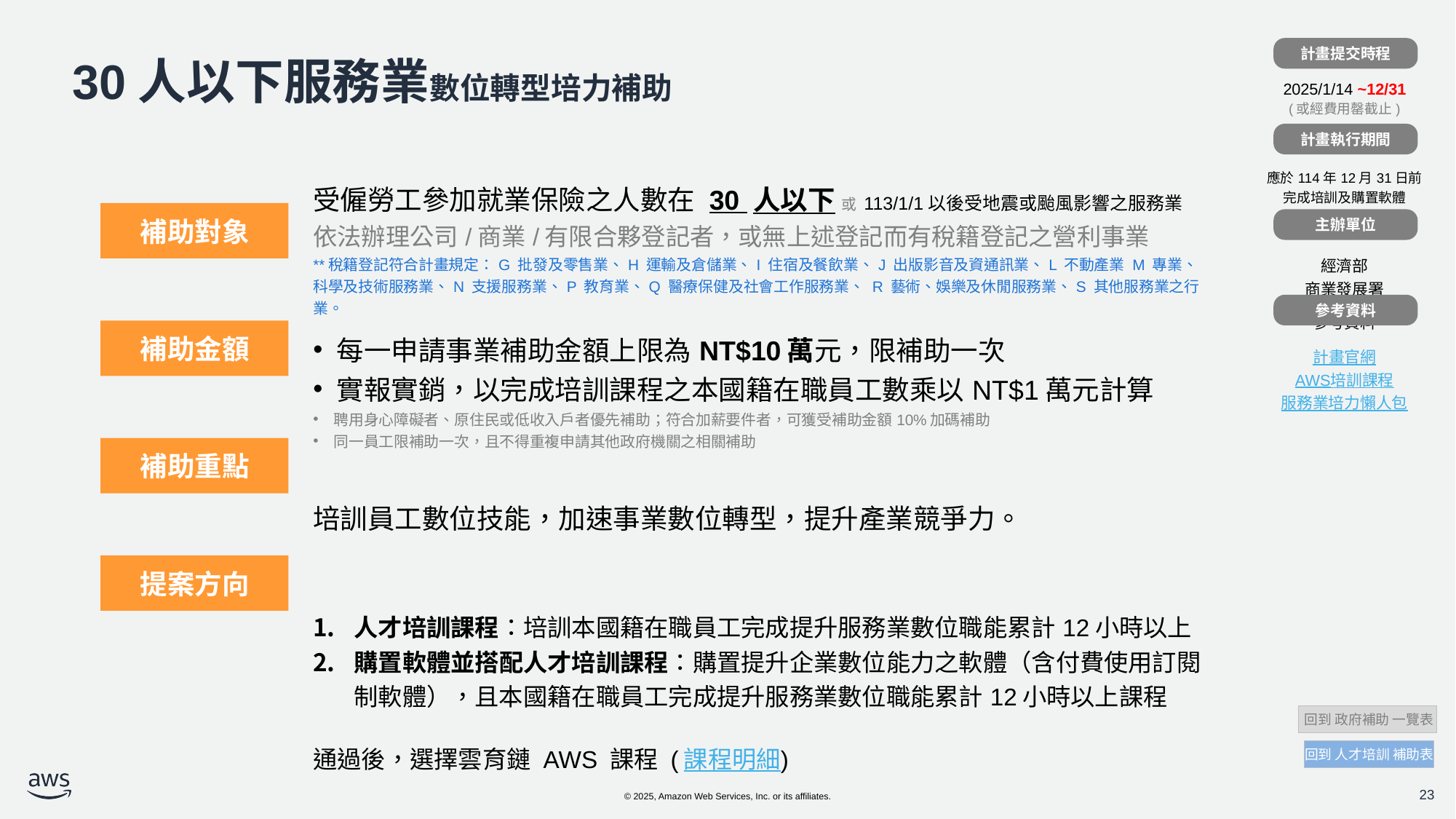

計畫提交時程
| 計畫提交時程 |
| --- |
| 2025/1/14 ~12/31 (或經費用罄截止) |
| 計畫執行期間 |
| 應於114年12月31日前 完成培訓及購置軟體 |
| 主辦單位 |
| 經濟部 商業發展署 |
| 參考資料 |
| 計畫官網 AWS培訓課程 服務業培力懶人包 |
# 30人以下服務業數位轉型培力補助
計畫執行期間
|  | 受僱勞工參加就業保險之人數在 30 人以下 或 113/1/1以後受地震或颱風影響之服務業 依法辦理公司/商業/有限合夥登記者，或無上述登記而有稅籍登記之營利事業 \*\*稅籍登記符合計畫規定：G 批發及零售業、H 運輸及倉儲業、I 住宿及餐飲業、J 出版影音及資通訊業、L 不動產業 M 專業、科學及技術服務業、N 支援服務業、P 教育業、Q 醫療保健及社會工作服務業、 R 藝術、娛樂及休閒服務業、S 其他服務業之行業。 |
| --- | --- |
|  | 每一申請事業補助金額上限為NT$10萬元，限補助一次 實報實銷，以完成培訓課程之本國籍在職員工數乘以NT$1萬元計算 聘用身心障礙者、原住民或低收入戶者優先補助；符合加薪要件者，可獲受補助金額10%加碼補助 同一員工限補助一次，且不得重複申請其他政府機關之相關補助 |
|  | 培訓員工數位技能，加速事業數位轉型，提升產業競爭力。 |
|  | 人才培訓課程：培訓本國籍在職員工完成提升服務業數位職能累計12小時以上 購置軟體並搭配人才培訓課程：購置提升企業數位能力之軟體（含付費使用訂閱制軟體），且本國籍在職員工完成提升服務業數位職能累計12小時以上課程 通過後，選擇雲育鏈 AWS 課程 (課程明細) |
補助對象
主辦單位
參考資料
補助金額
補助重點
提案方向
 回到 政府補助 一覽表
回到 人才培訓 補助表
23